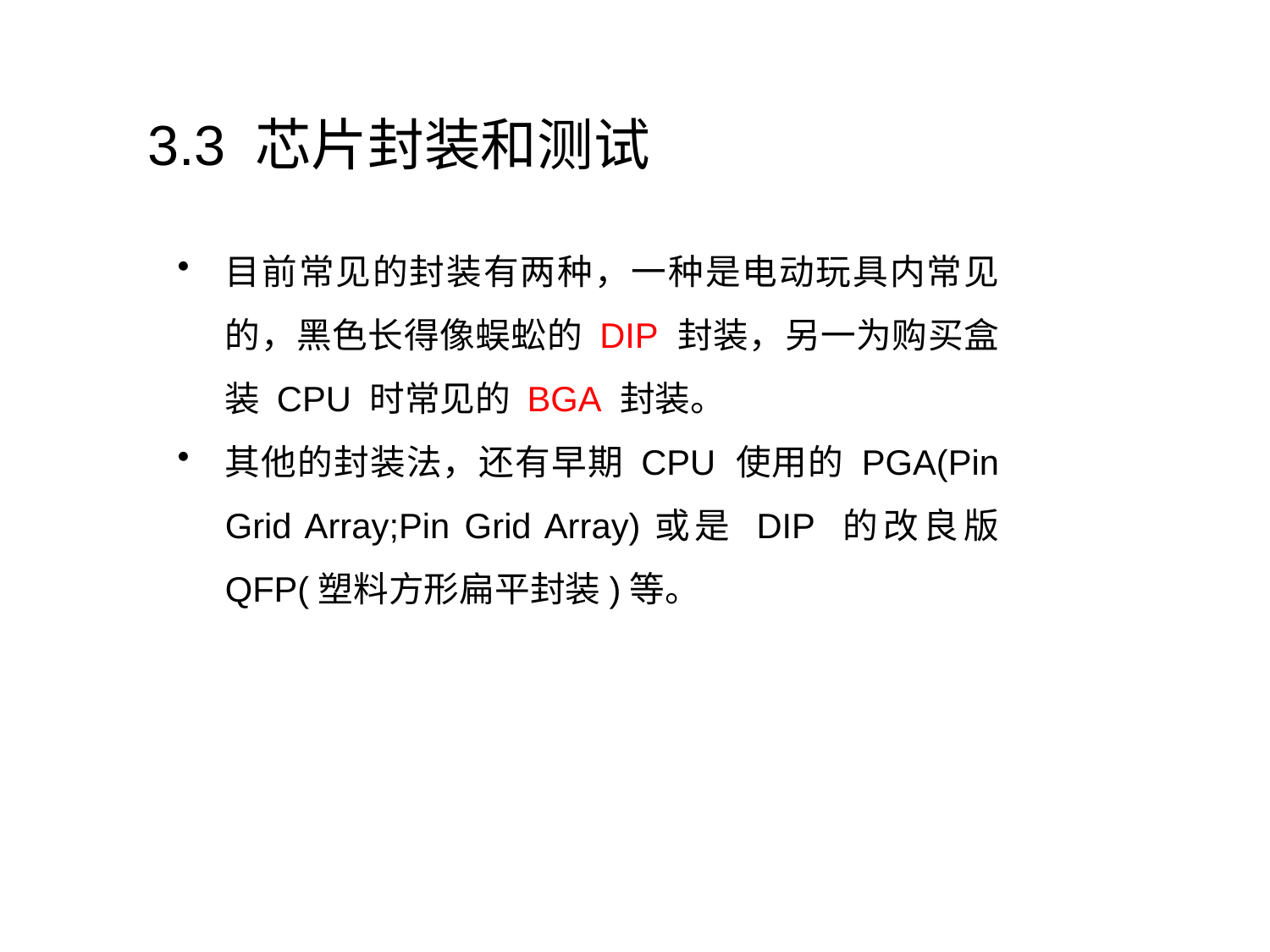

# 3.3 芯片封装和测试
目前常见的封装有两种，一种是电动玩具内常见的，黑色长得像蜈蚣的 DIP 封装，另一为购买盒装 CPU 时常见的 BGA 封装。
其他的封装法，还有早期 CPU 使用的 PGA(Pin Grid Array;Pin Grid Array)或是 DIP 的改良版 QFP(塑料方形扁平封装)等。